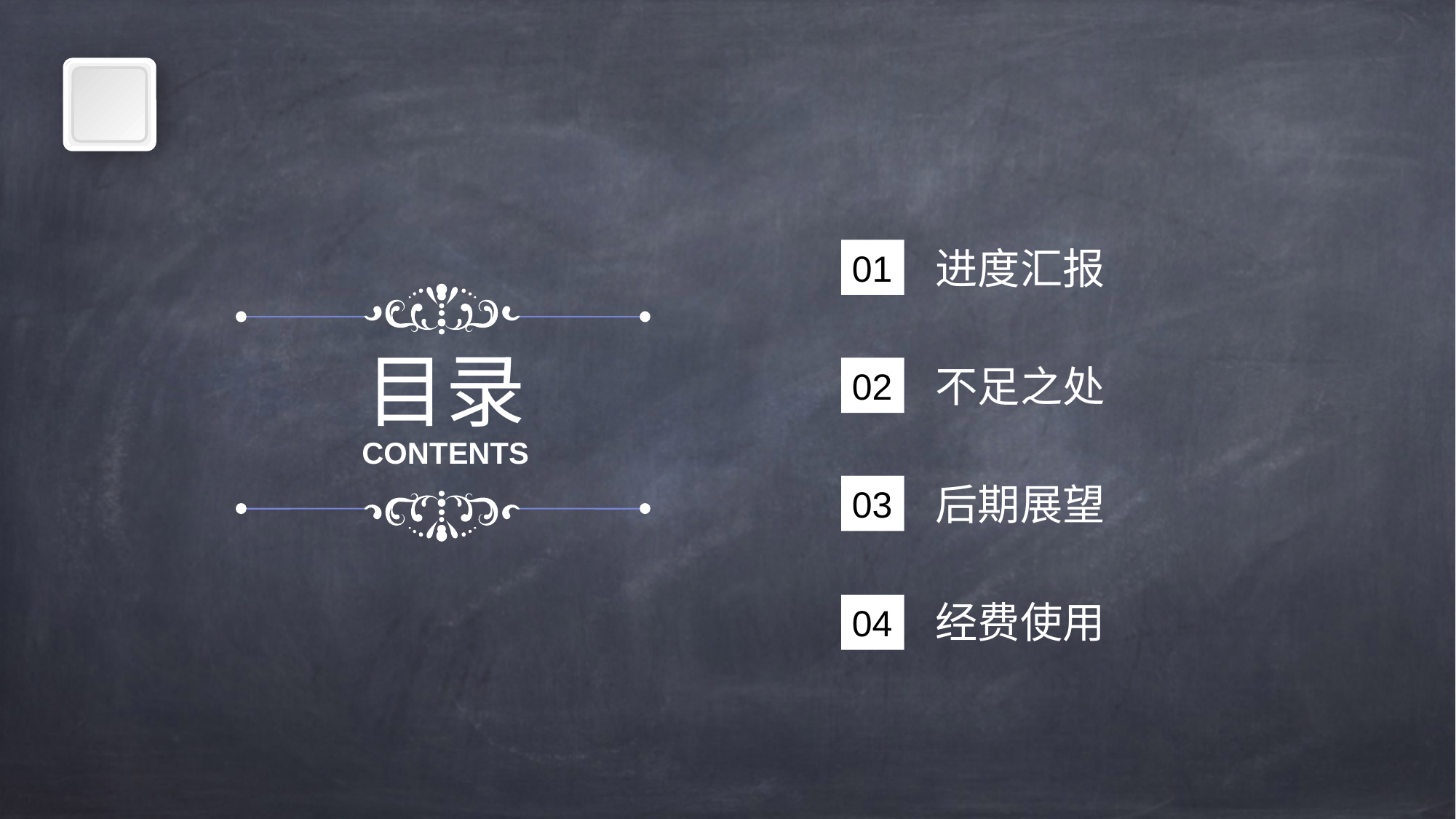

01
进度汇报

目录
02
不足之处
CONTENTS
03
后期展望

经费使用
04